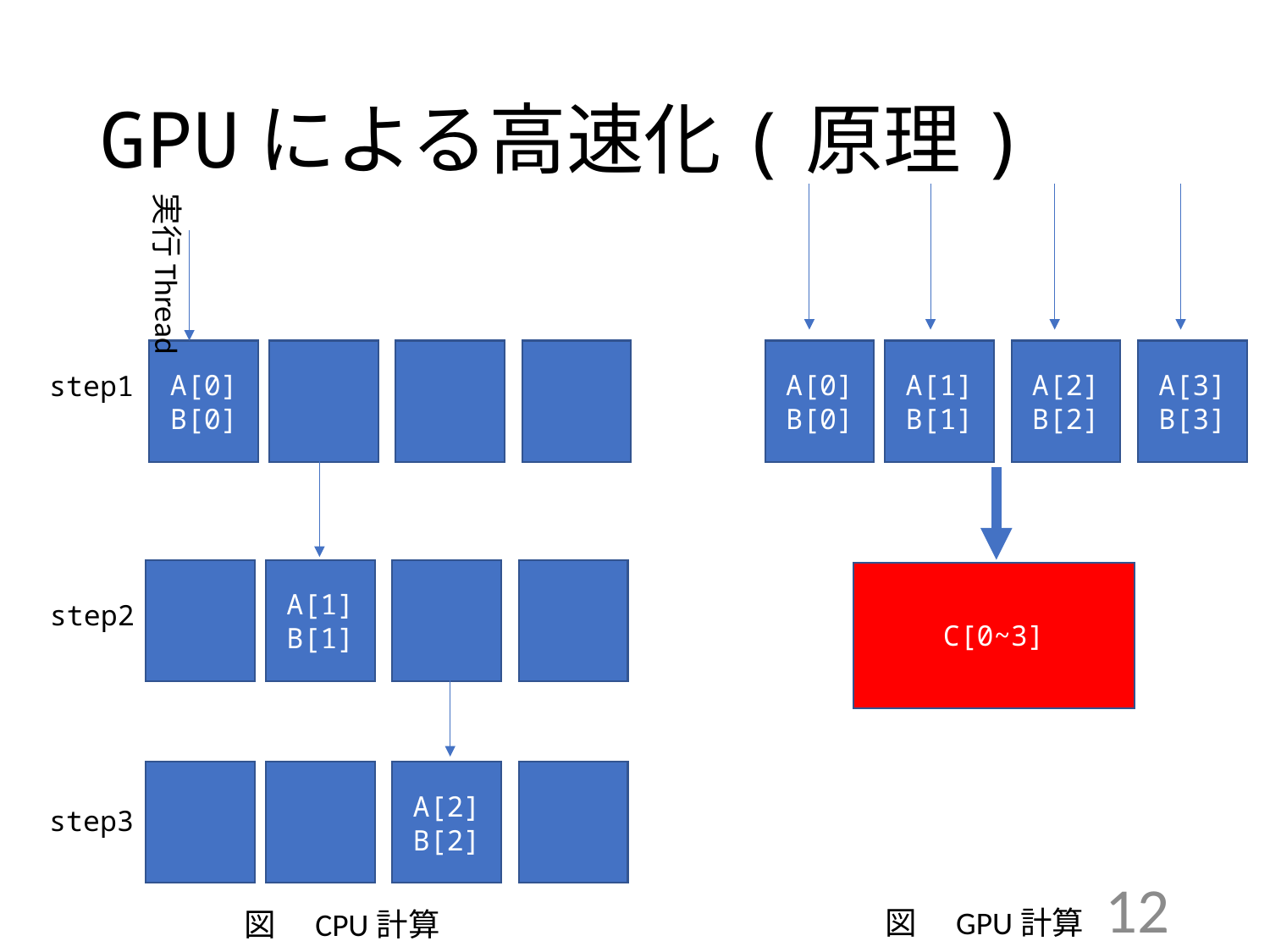

GPUによる高速化(原理)
実行Thread
A[0]
B[0]
A[1]
B[1]
A[2]
B[2]
A[3]
B[3]

A[0]
B[0]

step1

A[1]
B[1]

C[0~3]
step2

A[2]
B[2]
step3
12
図　GPU計算
図　CPU計算